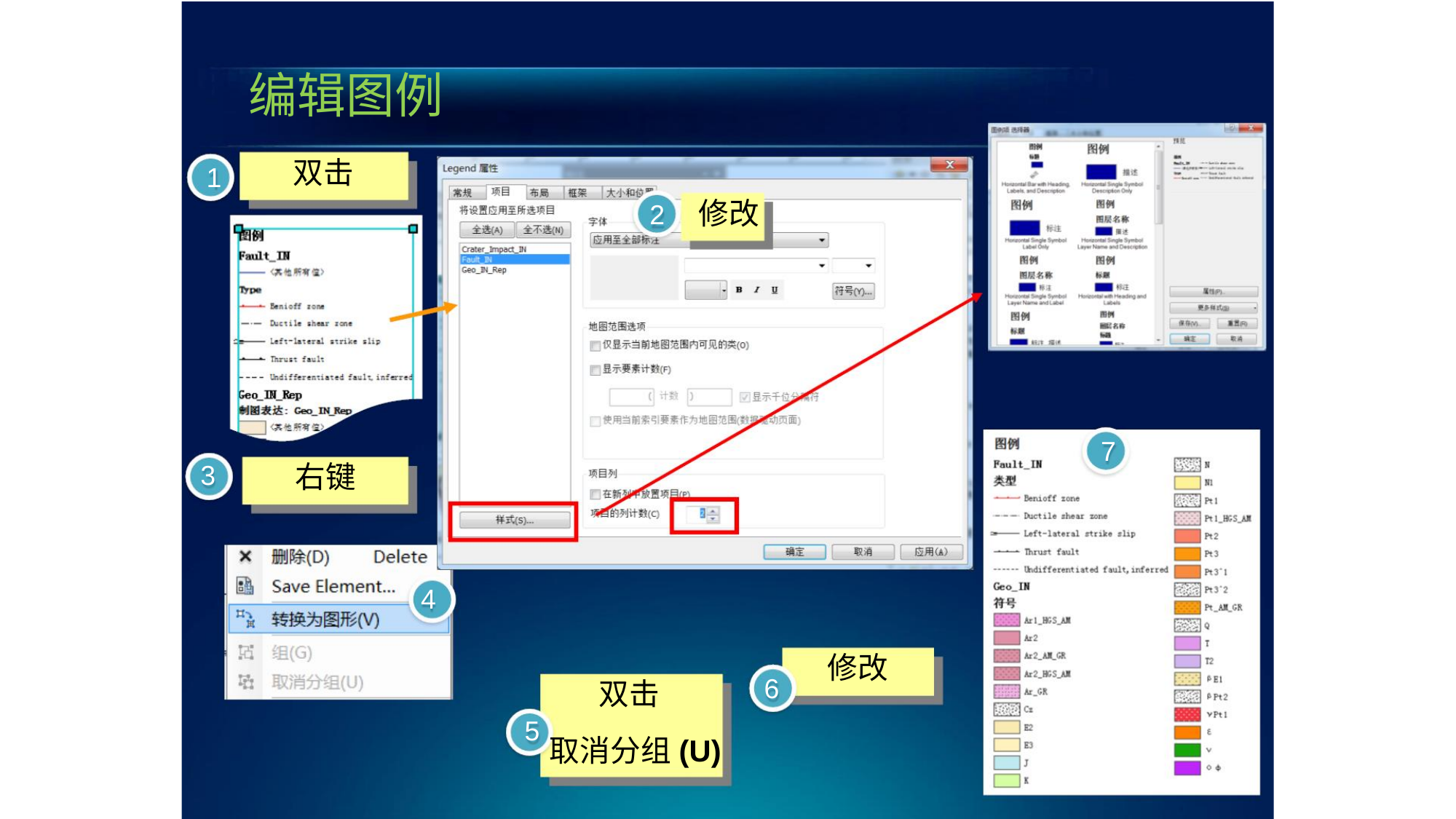

编辑图例
双击
1
2 修改
7
3
右键
4
修改
6
双击
取消分组(U)
5